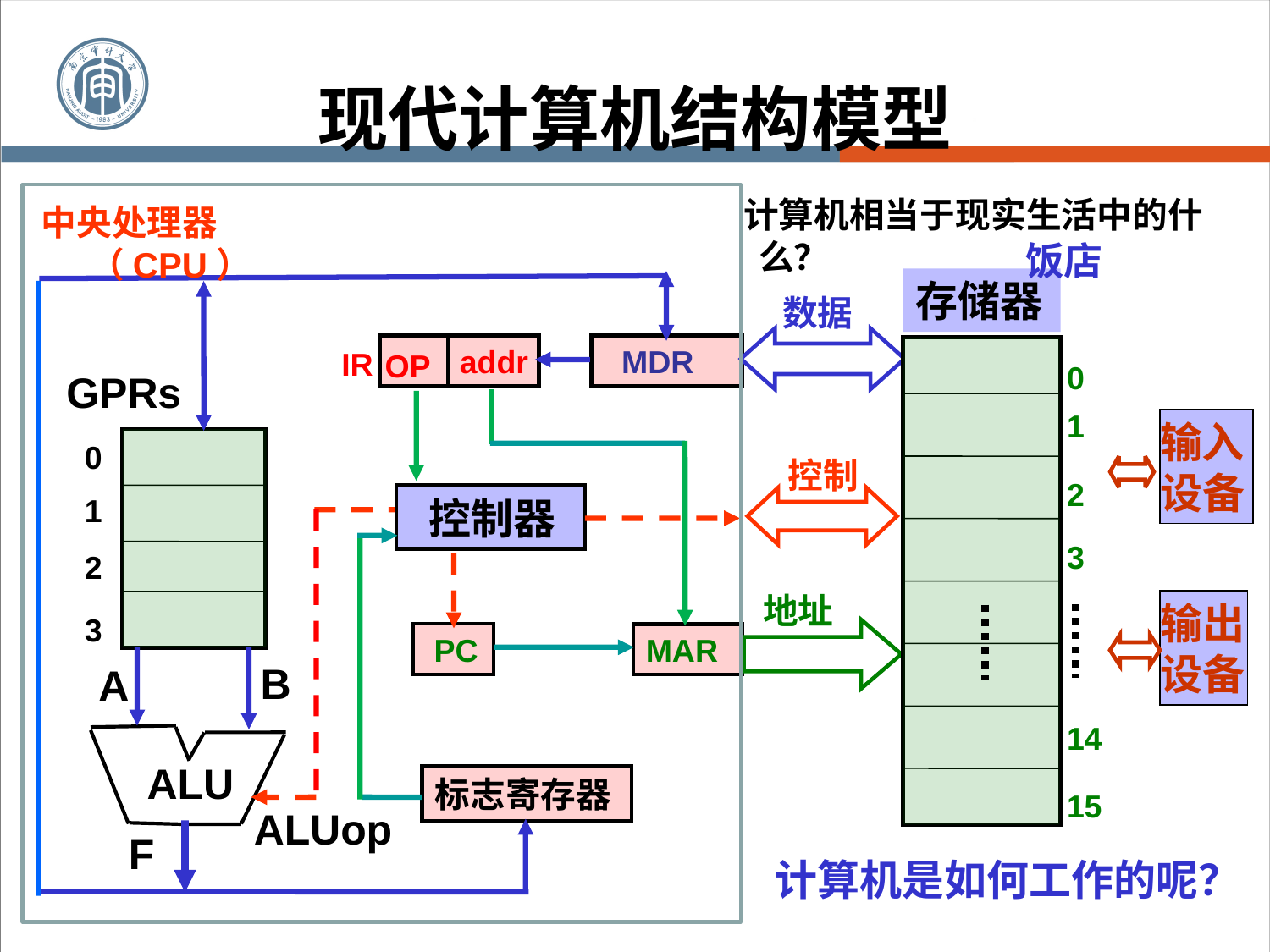

现代计算机结构模型
#

   计算机相当于现实生活中的什么？
中央处理器（CPU）
饭店
存储器

0
1
2
3

14
15

数据

addr
  MDR
IR
OP

GPRs

输入
设备

0

控制

1
 控制器

2

地址

输出
设备

3
 PC
MAR

B

A

ALU

标志寄存器
ALUop

F
计算机是如何工作的呢？